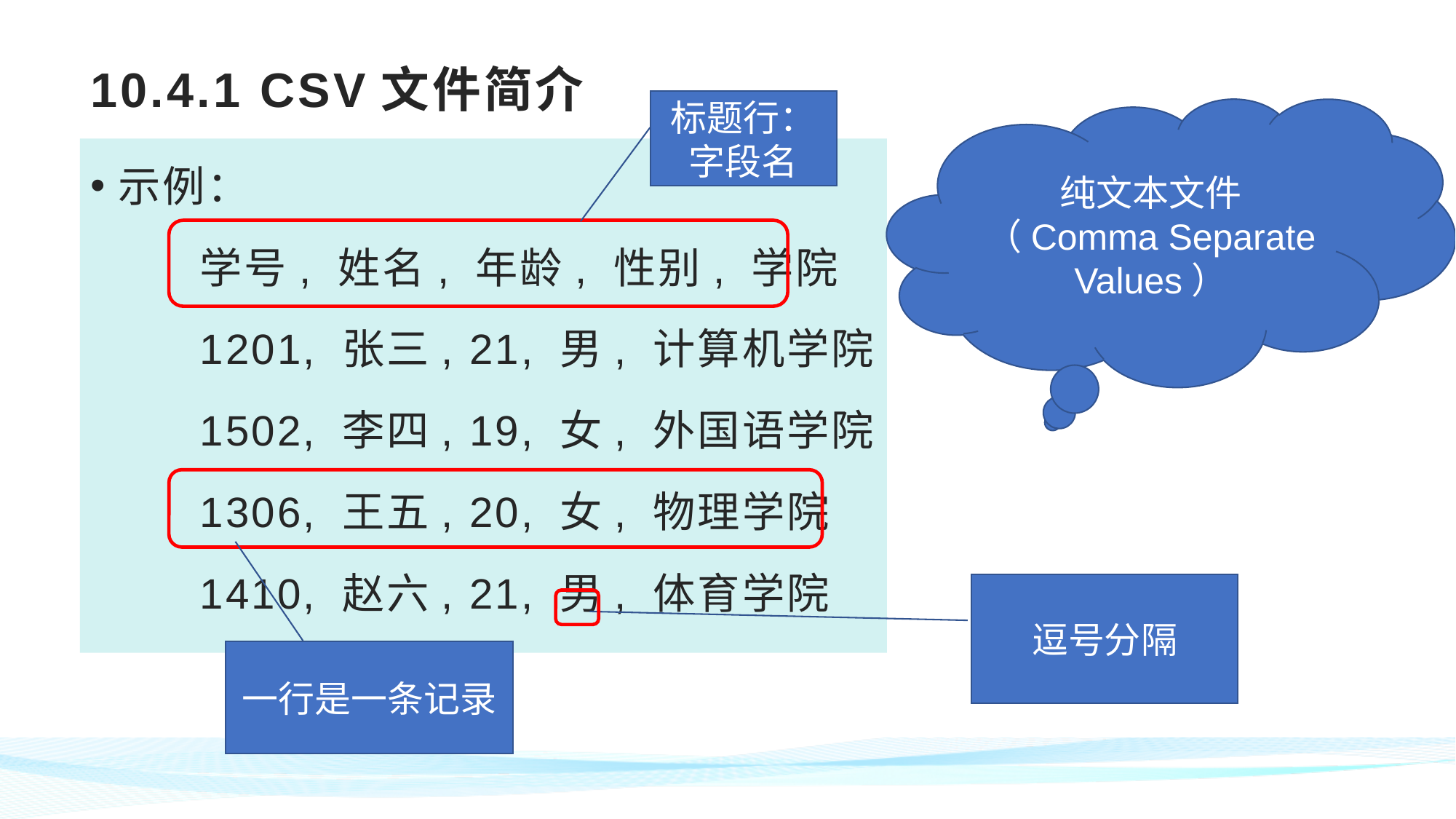

# 10.4.1 CSV文件简介
标题行：字段名
纯文本文件
（Comma Separate Values）
示例：
学号, 姓名, 年龄, 性别, 学院
1201, 张三, 21, 男, 计算机学院
1502, 李四, 19, 女, 外国语学院
1306, 王五, 20, 女, 物理学院
1410, 赵六, 21, 男, 体育学院

逗号分隔

一行是一条记录